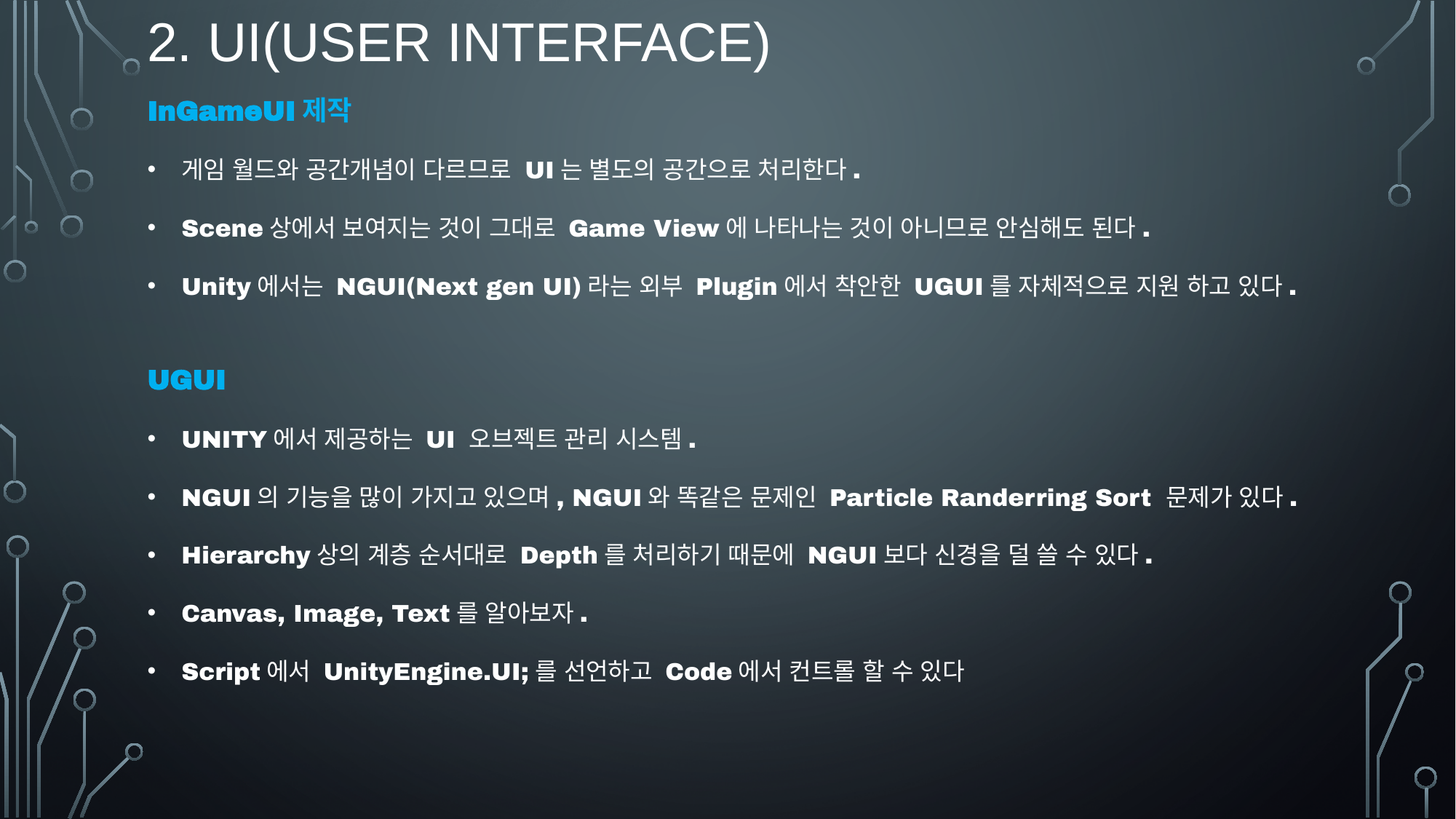

# 2. Ui(User interface)
InGameUI제작

게임 월드와 공간개념이 다르므로 UI는 별도의 공간으로 처리한다.

Scene상에서 보여지는 것이 그대로 Game View에 나타나는 것이 아니므로 안심해도 된다.

Unity에서는 NGUI(Next gen UI)라는 외부 Plugin에서 착안한 UGUI를 자체적으로 지원 하고 있다.

UGUI

UNITY에서 제공하는 UI 오브젝트 관리 시스템.

NGUI의 기능을 많이 가지고 있으며, NGUI와 똑같은 문제인 Particle Randerring Sort 문제가 있다.

Hierarchy상의 계층 순서대로 Depth를 처리하기 때문에 NGUI보다 신경을 덜 쓸 수 있다.

Canvas, Image, Text를 알아보자.

Script에서 UnityEngine.UI;를 선언하고 Code에서 컨트롤 할 수 있다